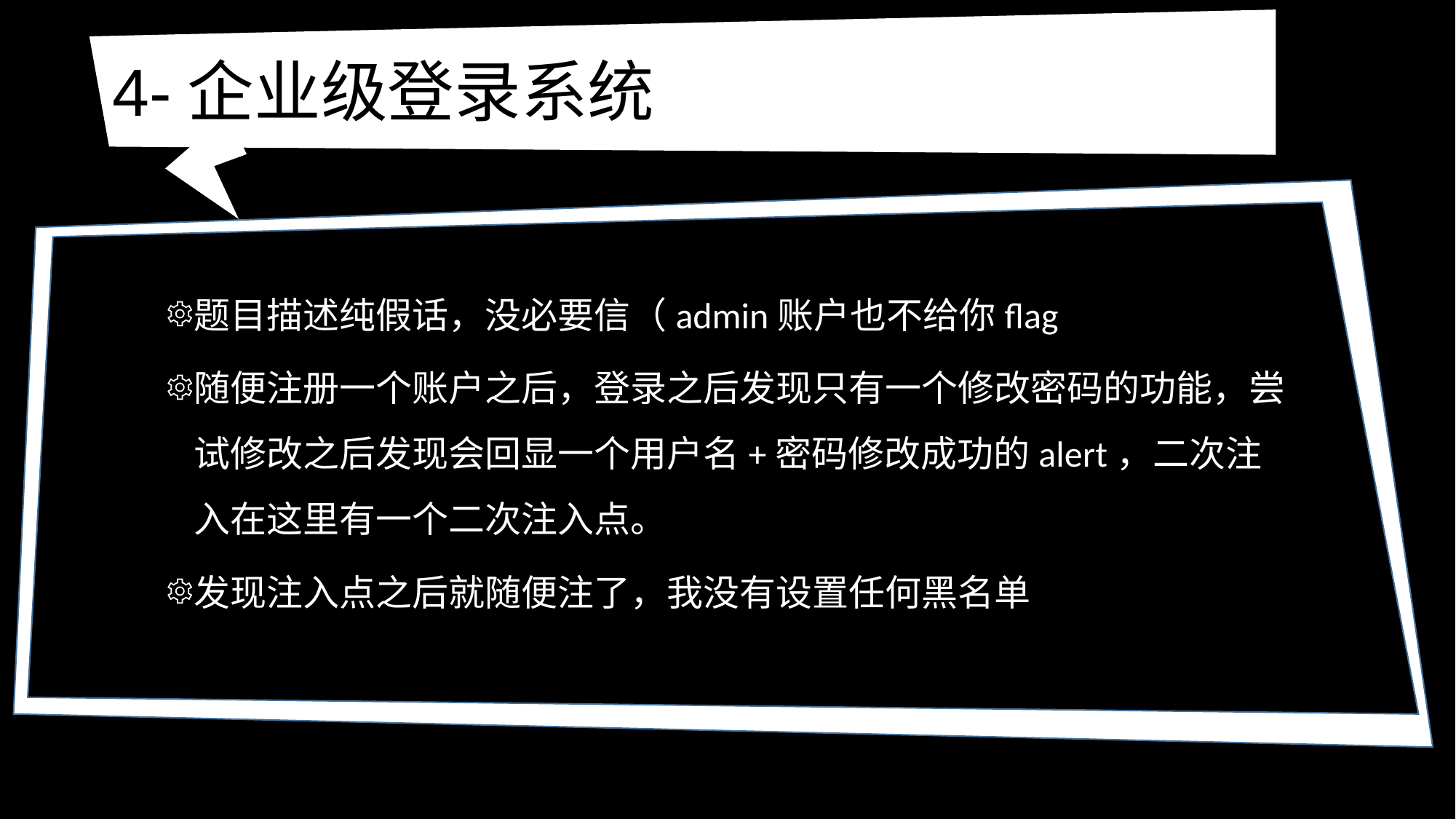

# 4-企业级登录系统
题目描述纯假话，没必要信（admin账户也不给你flag
随便注册一个账户之后，登录之后发现只有一个修改密码的功能，尝试修改之后发现会回显一个用户名+密码修改成功的alert，二次注入在这里有一个二次注入点。
发现注入点之后就随便注了，我没有设置任何黑名单